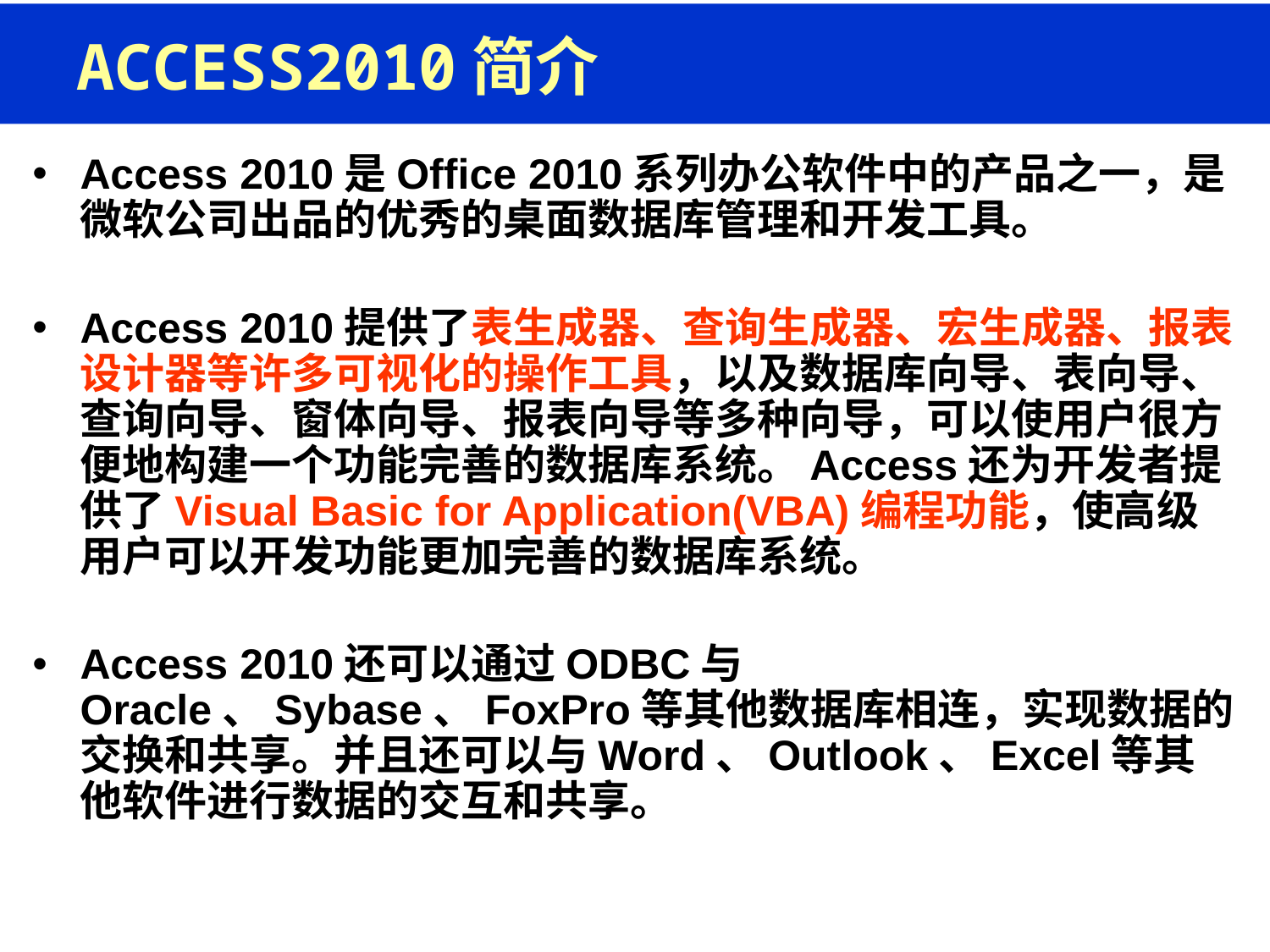

# ACCESS2010简介
Access 2010是Office 2010系列办公软件中的产品之一，是微软公司出品的优秀的桌面数据库管理和开发工具。

Access 2010提供了表生成器、查询生成器、宏生成器、报表设计器等许多可视化的操作工具，以及数据库向导、表向导、查询向导、窗体向导、报表向导等多种向导，可以使用户很方便地构建一个功能完善的数据库系统。Access还为开发者提供了Visual Basic for Application(VBA)编程功能，使高级用户可以开发功能更加完善的数据库系统。

Access 2010还可以通过ODBC与Oracle、Sybase、FoxPro等其他数据库相连，实现数据的交换和共享。并且还可以与Word、Outlook、Excel等其他软件进行数据的交互和共享。